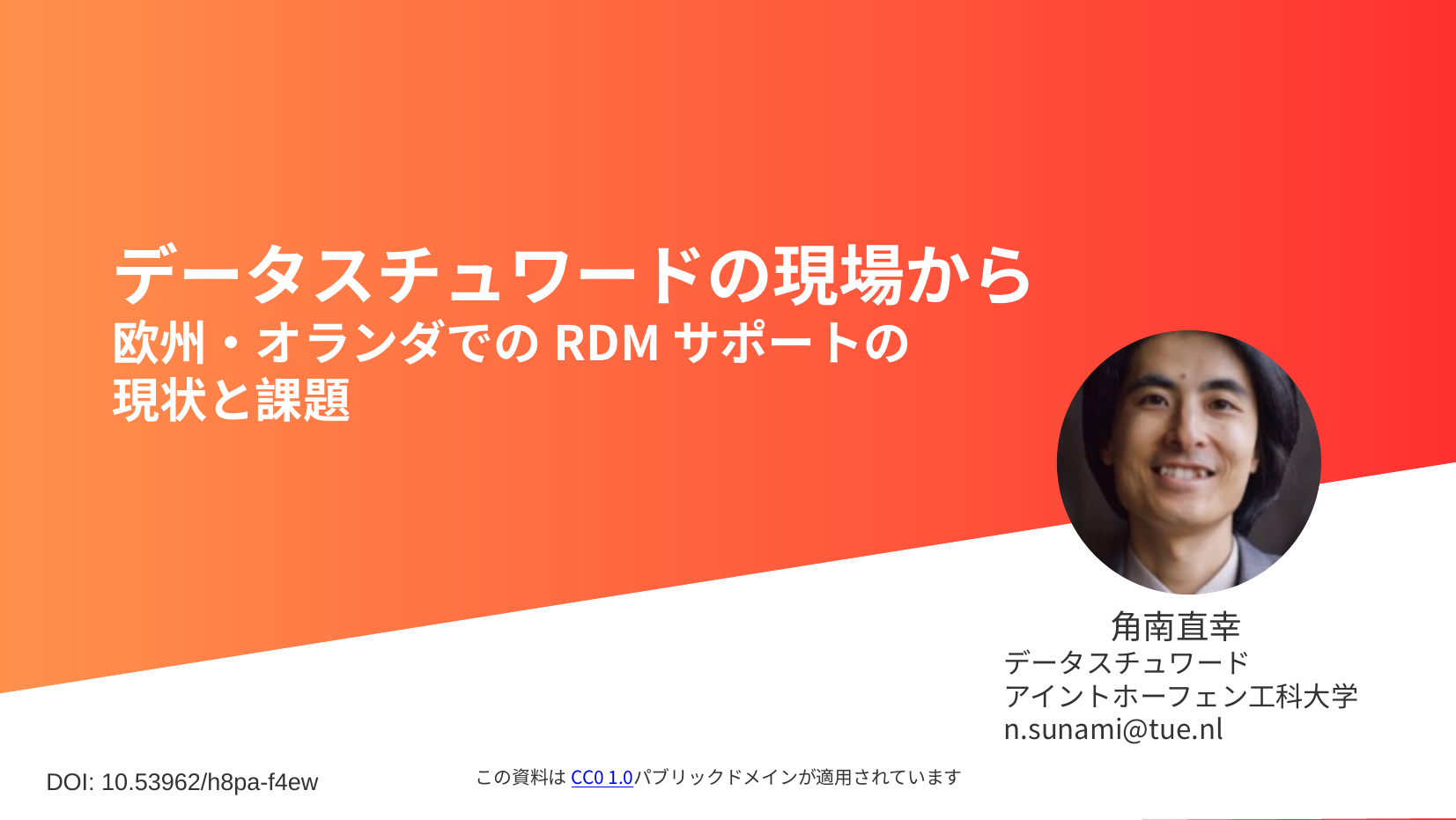

データスチュワードの現場から
欧州・オランダでのRDMサポートの
現状と課題

角南直幸
データスチュワード
アイントホーフェン工科大学
n.sunami@tue.nl
DOI: 10.53962/h8pa-f4ew
この資料はCC0 1.0パブリックドメインが適用されています